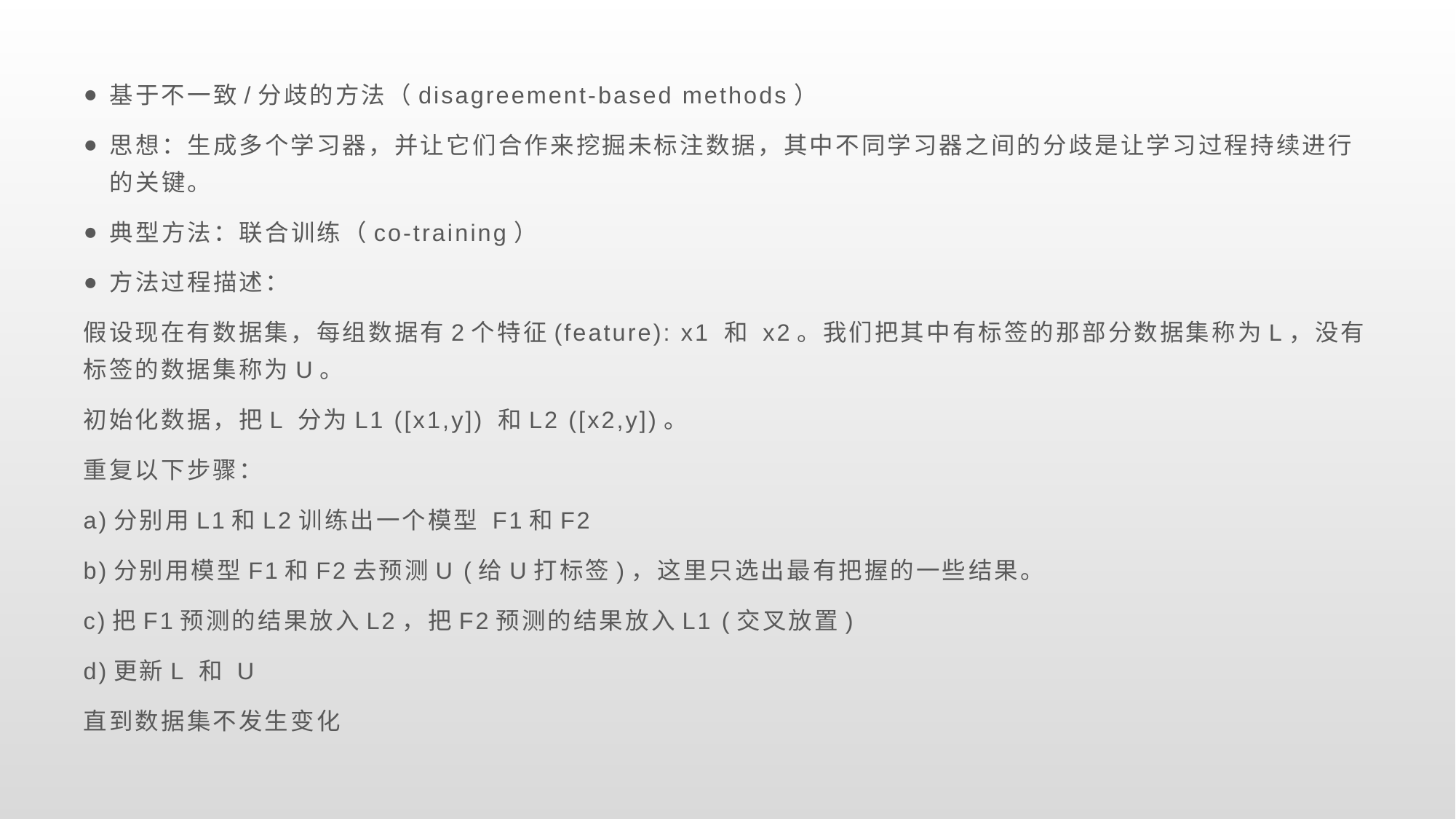

基于不一致/分歧的方法（disagreement-based methods）
思想：生成多个学习器，并让它们合作来挖掘未标注数据，其中不同学习器之间的分歧是让学习过程持续进行的关键。
典型方法：联合训练（co-training）
方法过程描述：
假设现在有数据集，每组数据有2个特征(feature): x1 和 x2。我们把其中有标签的那部分数据集称为L，没有标签的数据集称为U。
初始化数据，把L 分为L1 ([x1,y]) 和L2 ([x2,y])。
重复以下步骤：
a)分别用L1和L2训练出一个模型 F1和F2
b)分别用模型F1和F2去预测U (给U打标签)，这里只选出最有把握的一些结果。
c)把F1预测的结果放入L2，把F2预测的结果放入L1 (交叉放置)
d)更新L 和 U
直到数据集不发生变化